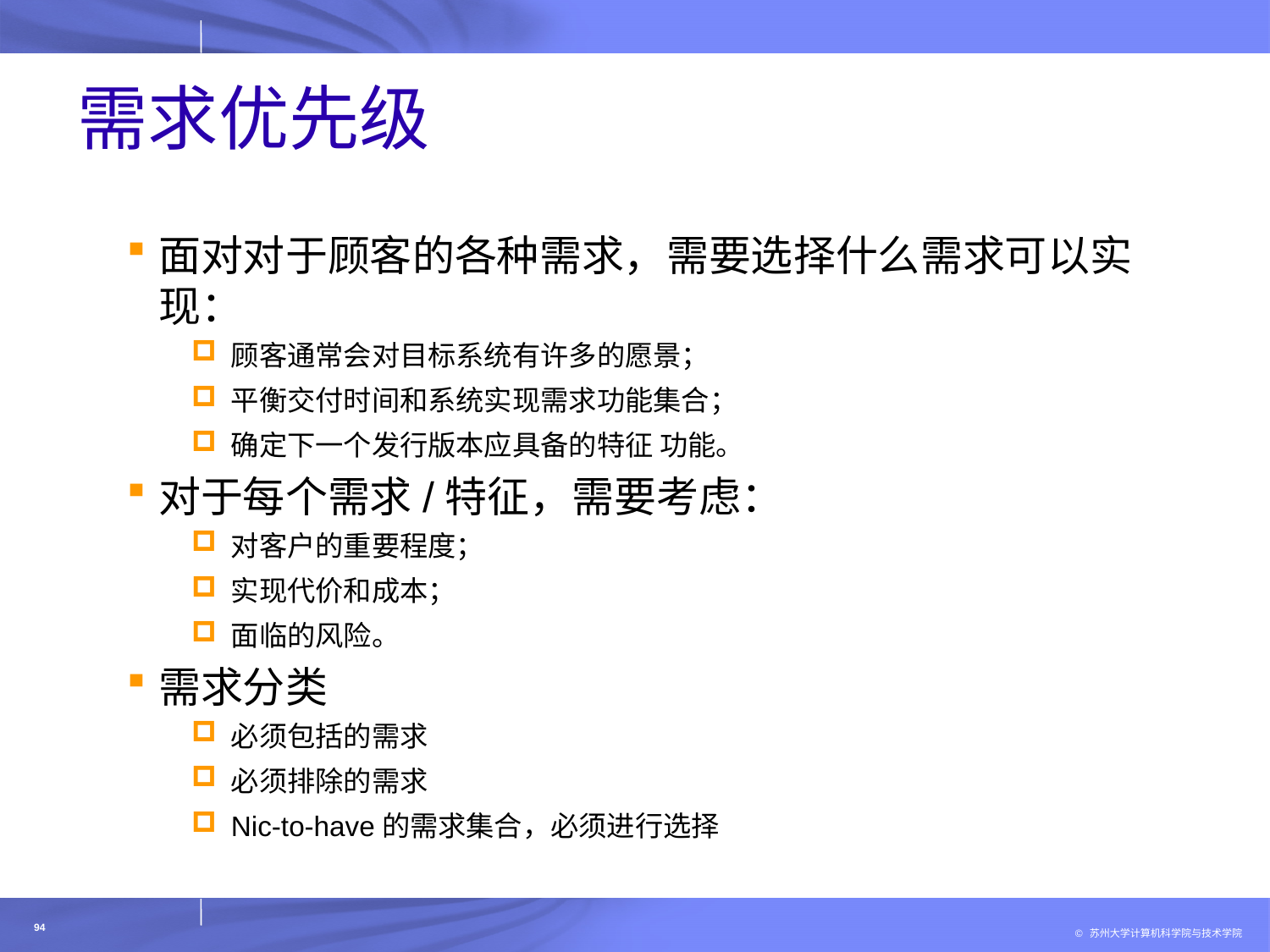

# 需求优先级
面对对于顾客的各种需求，需要选择什么需求可以实现：
顾客通常会对目标系统有许多的愿景；
平衡交付时间和系统实现需求功能集合；
确定下一个发行版本应具备的特征 功能。
对于每个需求/特征，需要考虑：
对客户的重要程度；
实现代价和成本；
面临的风险。
需求分类
必须包括的需求
必须排除的需求
Nic-to-have的需求集合，必须进行选择

94